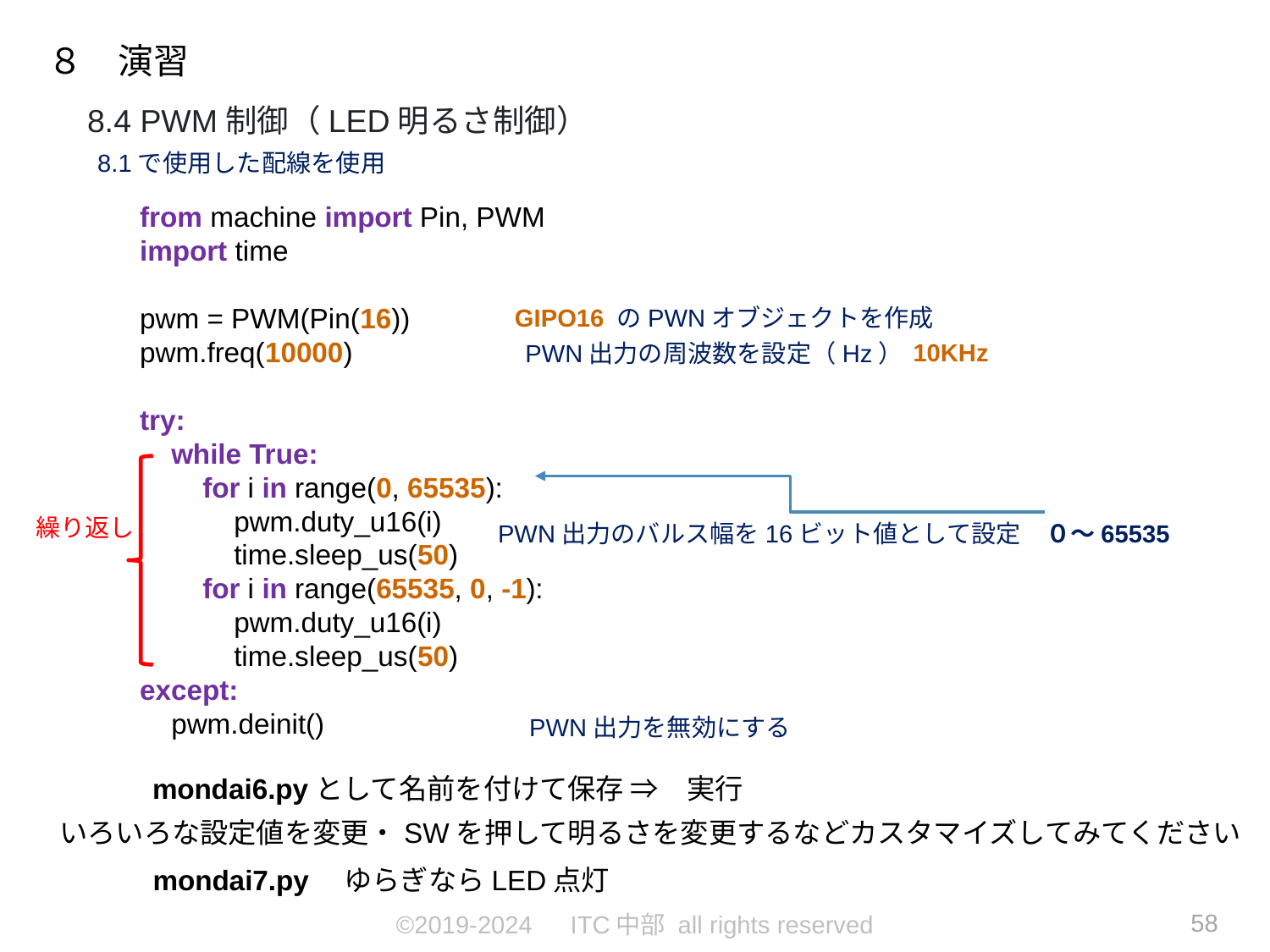

８　演習
8.4 PWM制御（LED明るさ制御）
8.1で使用した配線を使用
from machine import Pin, PWM
import time

pwm = PWM(Pin(16))
pwm.freq(10000)

try:
    while True:
        for i in range(0, 65535):
            pwm.duty_u16(i)
            time.sleep_us(50)
        for i in range(65535, 0, -1):
            pwm.duty_u16(i)
            time.sleep_us(50)
except:
    pwm.deinit()
GIPO16 のPWNオブジェクトを作成
10KHz
PWN出力の周波数を設定（Hz）

繰り返し
PWN出力のバルス幅を16ビット値として設定　０～65535
PWN出力を無効にする
mondai6.pyとして名前を付けて保存 ⇒　実行
いろいろな設定値を変更・SWを押して明るさを変更するなどカスタマイズしてみてください
mondai7.py　ゆらぎならLED点灯